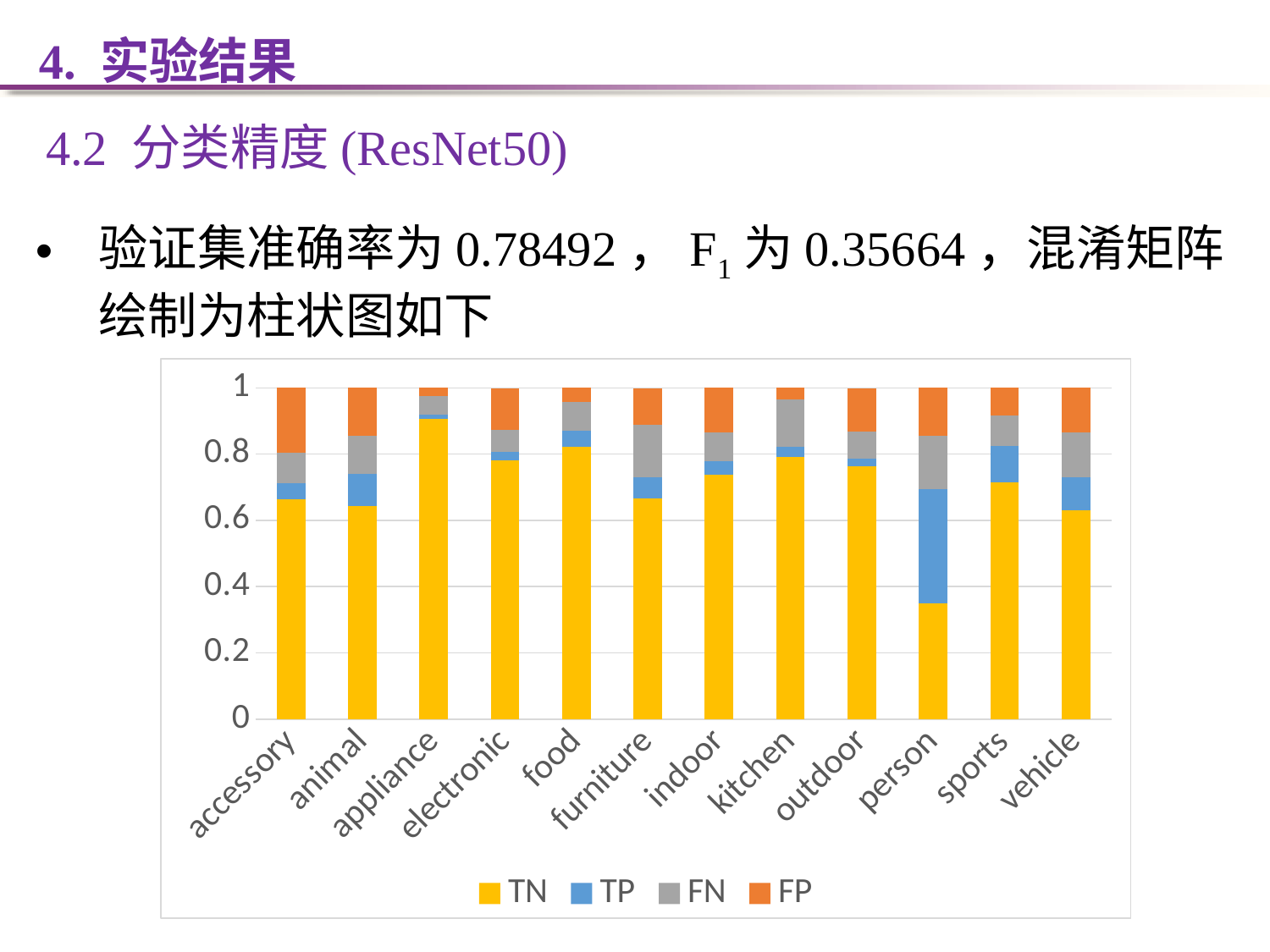

4. 实验结果
4.2 分类精度(ResNet50)
验证集准确率为0.78492，F1为0.35664，混淆矩阵绘制为柱状图如下

### Chart

| Category | TN | TP | FN | FP |
|---|---|---|---|---|
| accessory | 0.663 | 0.05 | 0.09 | 0.197 |
| animal | 0.643 | 0.098 | 0.113 | 0.146 |
| appliance | 0.907 | 0.013 | 0.055 | 0.025 |
| electronic | 0.782 | 0.025 | 0.067 | 0.125 |
| food | 0.822 | 0.049 | 0.087 | 0.042 |
| furniture | 0.665 | 0.066 | 0.157 | 0.111 |
| indoor | 0.738 | 0.04 | 0.088 | 0.134 |
| kitchen | 0.792 | 0.031 | 0.141 | 0.036 |
| outdoor | 0.764 | 0.023 | 0.081 | 0.131 |
| person | 0.35 | 0.344 | 0.16 | 0.147 |
| sports | 0.714 | 0.11 | 0.093 | 0.083 |
| vehicle | 0.631 | 0.098 | 0.137 | 0.134 |